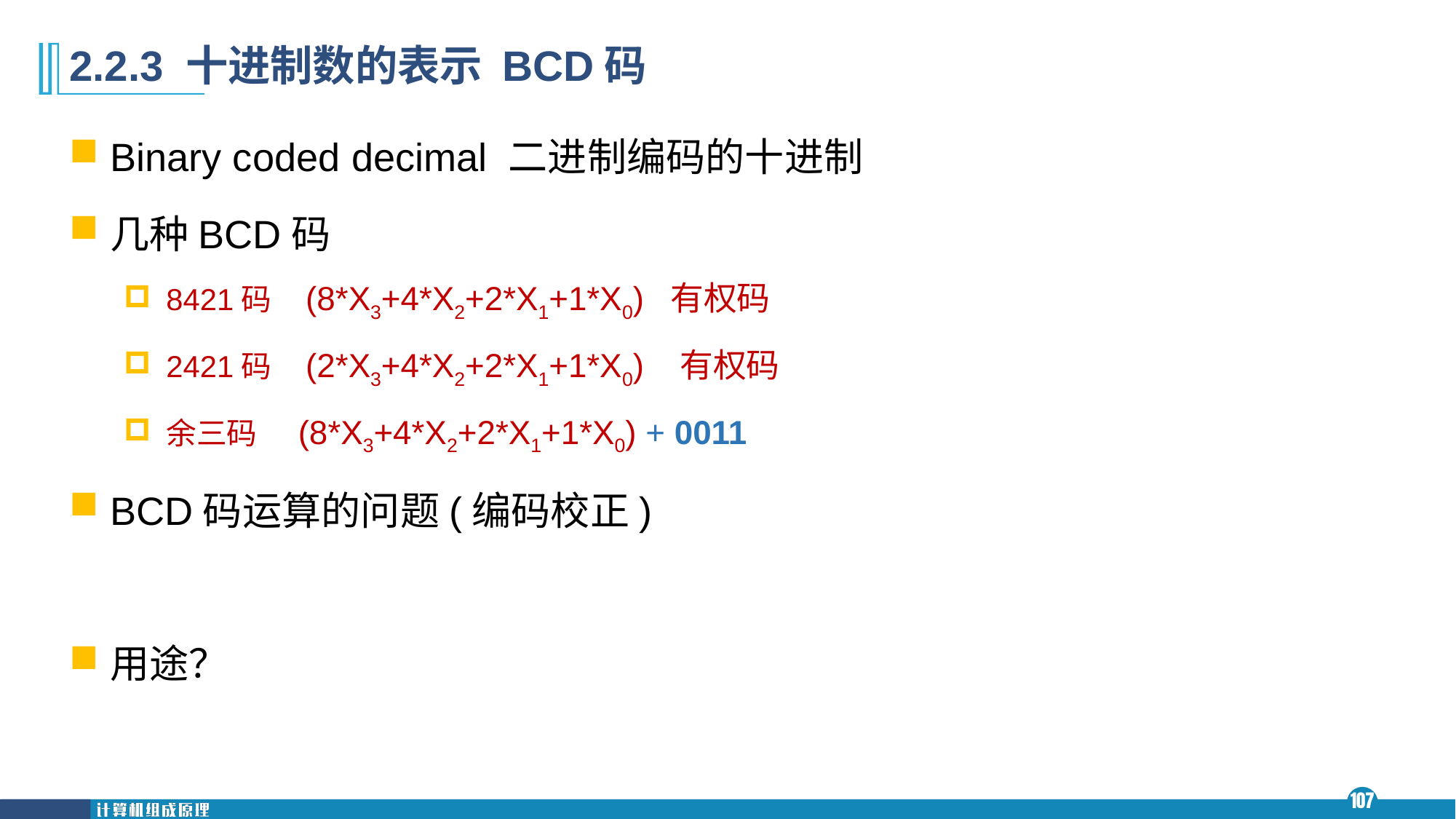

# 2.2.3 十进制数的表示 BCD码
Binary coded decimal 二进制编码的十进制
几种BCD码
8421码    (8*X3+4*X2+2*X1+1*X0)  有权码
2421码    (2*X3+4*X2+2*X1+1*X0)   有权码
余三码     (8*X3+4*X2+2*X1+1*X0) + 0011
BCD码运算的问题(编码校正)

用途？